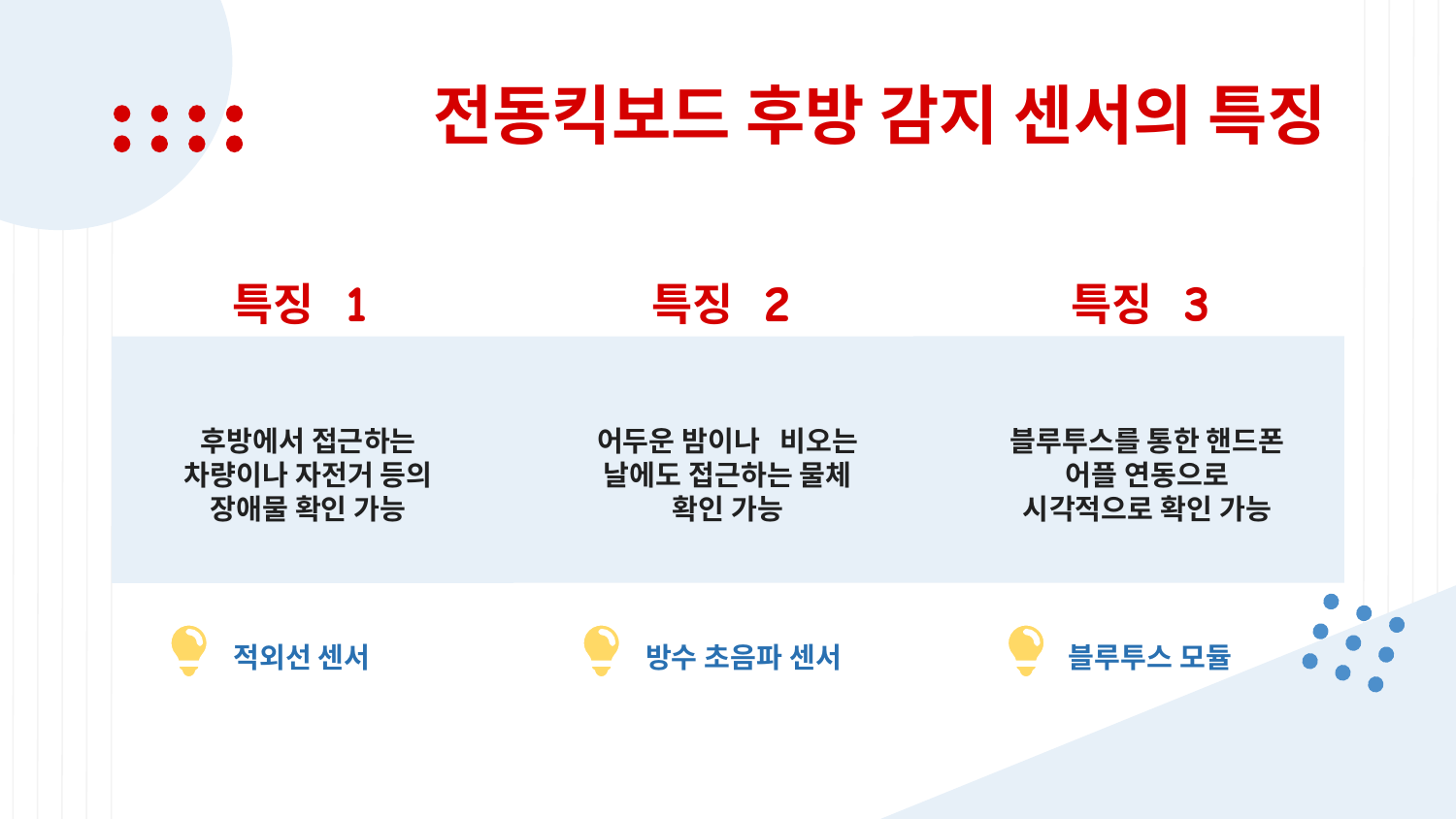

# 전동킥보드 후방 감지 센서의 특징
특징 2
특징 3
특징 1

후방에서 접근하는 차량이나 자전거 등의 장애물 확인 가능
어두운 밤이나   비오는 날에도 접근하는 물체 확인 가능
블루투스를 통한 핸드폰 어플 연동으로 시각적으로 확인 가능
적외선 센서
방수 초음파 센서
블루투스 모듈